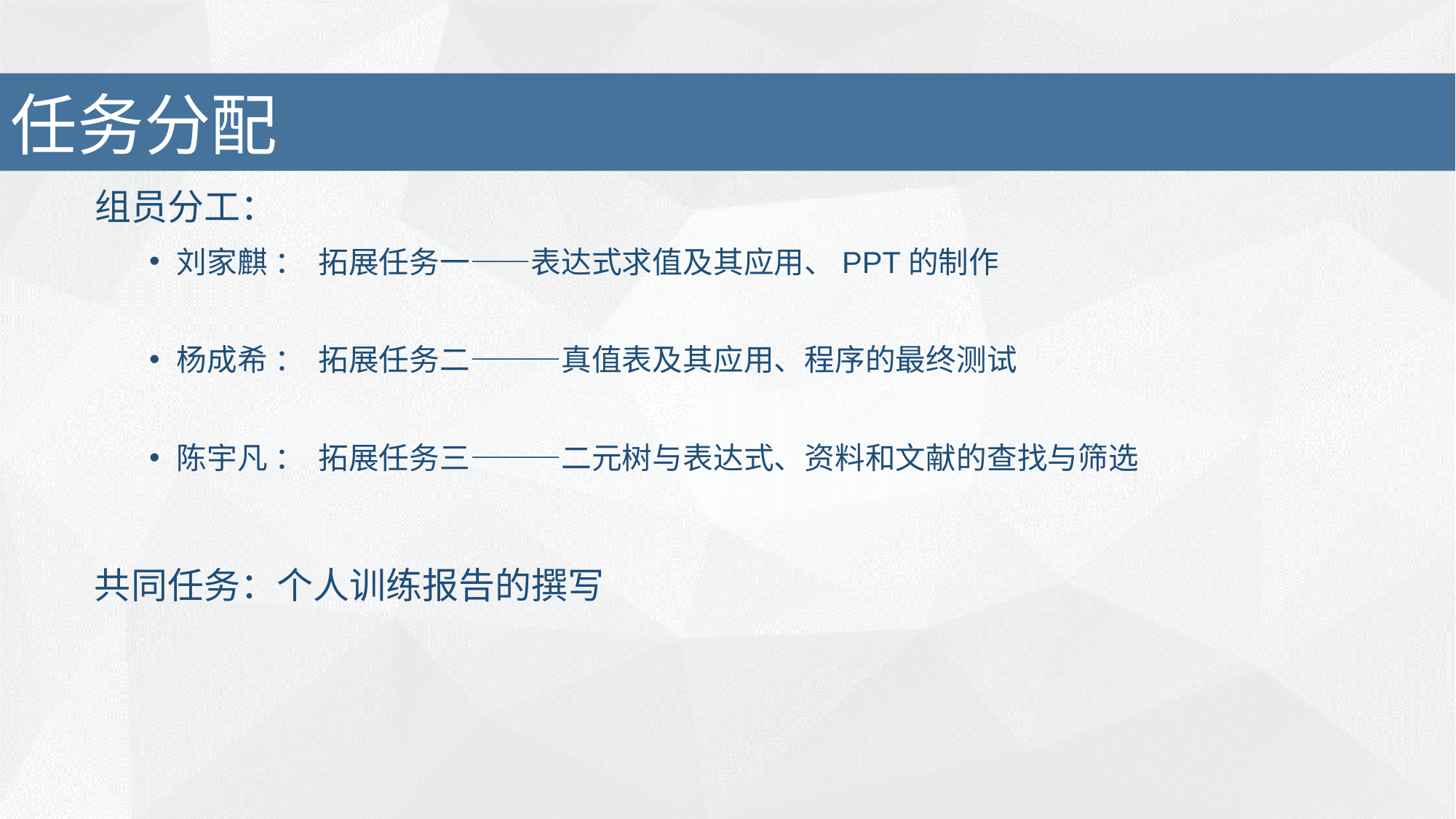

任务分配
组员分工：
刘家麒 ：  拓展任务一——表达式求值及其应用、PPT的制作

杨成希 ：  拓展任务二———真值表及其应用、程序的最终测试

陈宇凡 ：  拓展任务三———二元树与表达式、资料和文献的查找与筛选
共同任务：个人训练报告的撰写